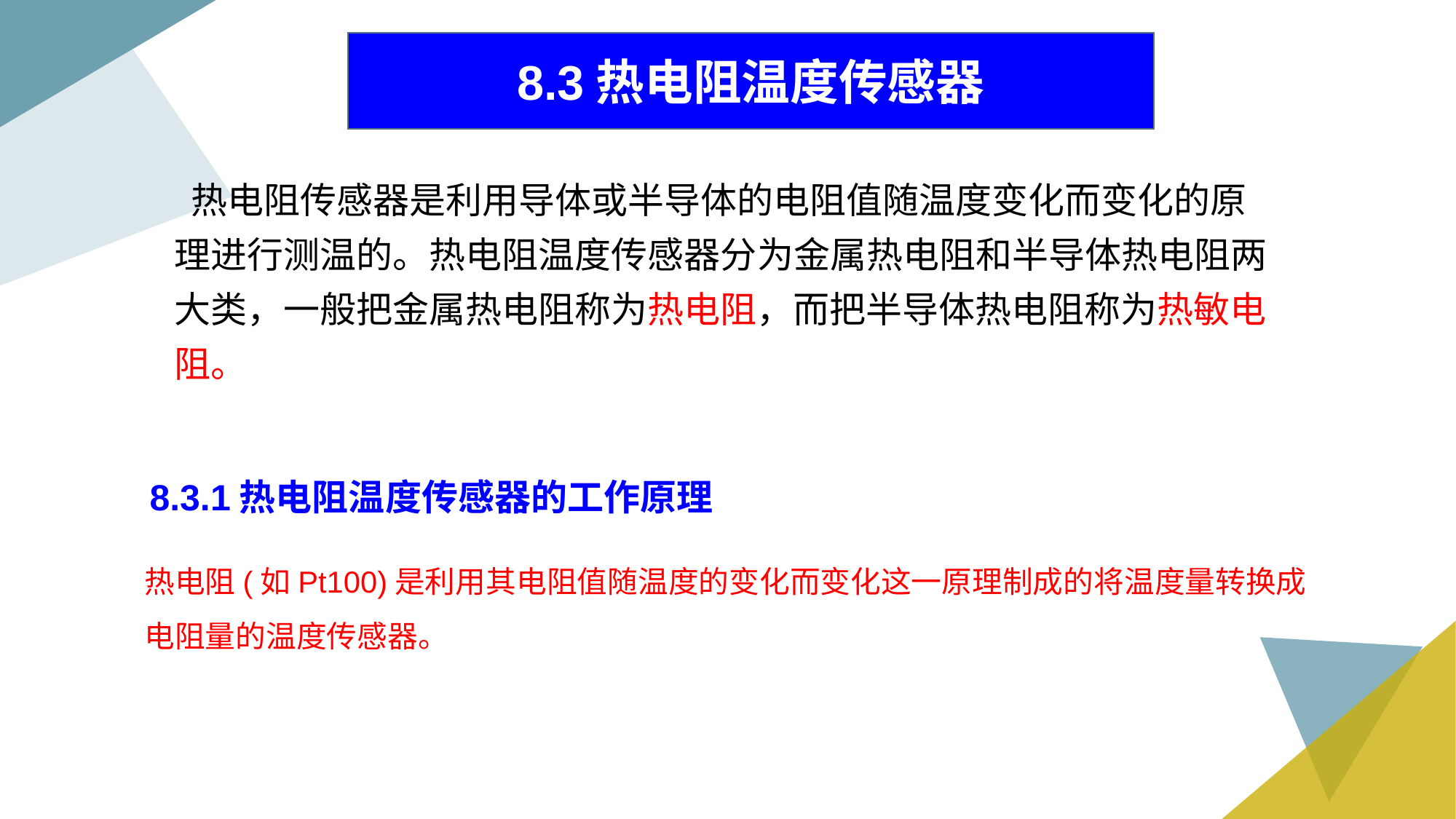

8.3热电阻温度传感器
 热电阻传感器是利用导体或半导体的电阻值随温度变化而变化的原理进行测温的。热电阻温度传感器分为金属热电阻和半导体热电阻两大类，一般把金属热电阻称为热电阻，而把半导体热电阻称为热敏电阻。
8.3.1热电阻温度传感器的工作原理
热电阻(如Pt100)是利用其电阻值随温度的变化而变化这一原理制成的将温度量转换成电阻量的温度传感器。